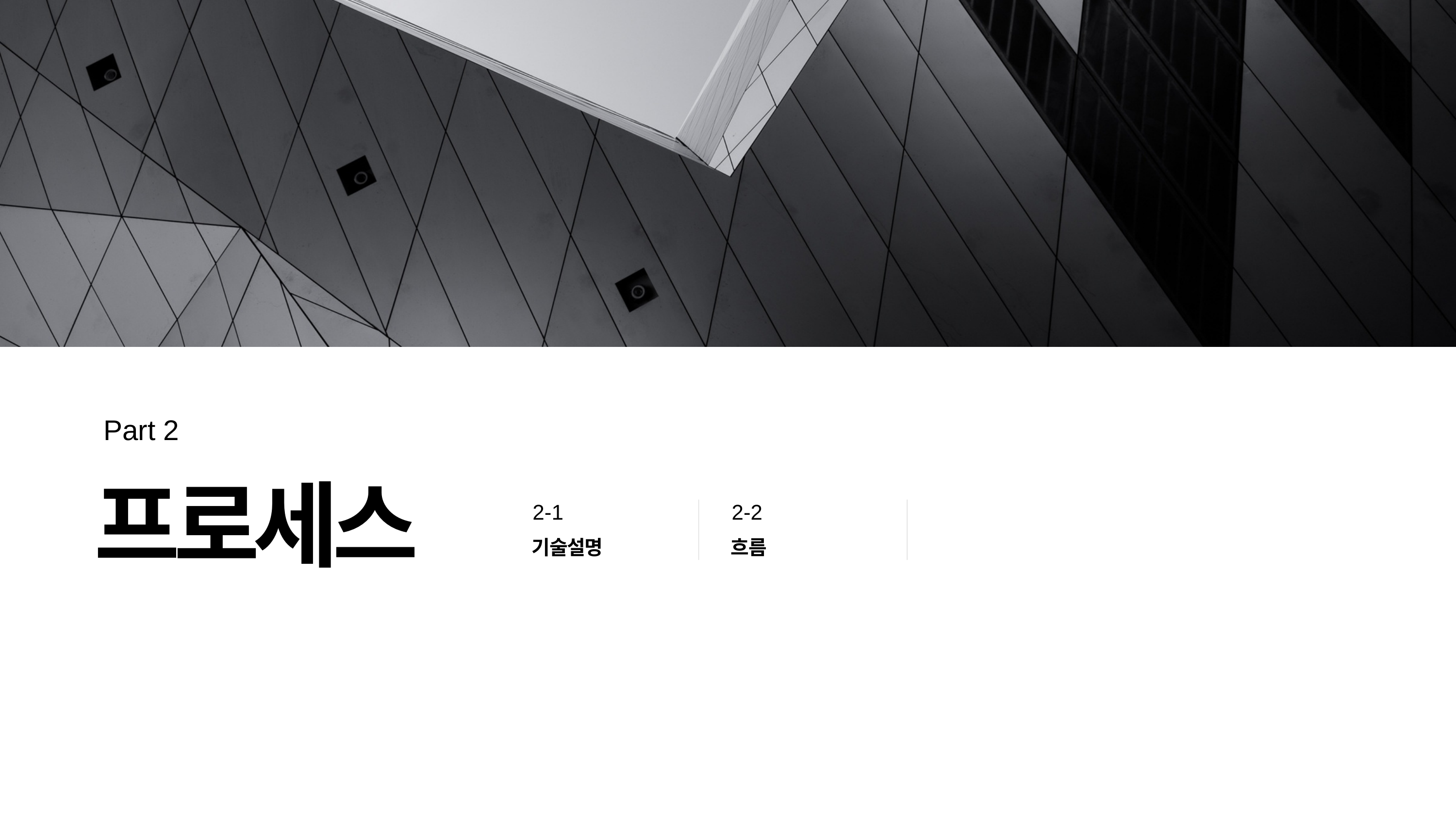

Part 2
프로세스
2-1
2-2

기술설명
흐름